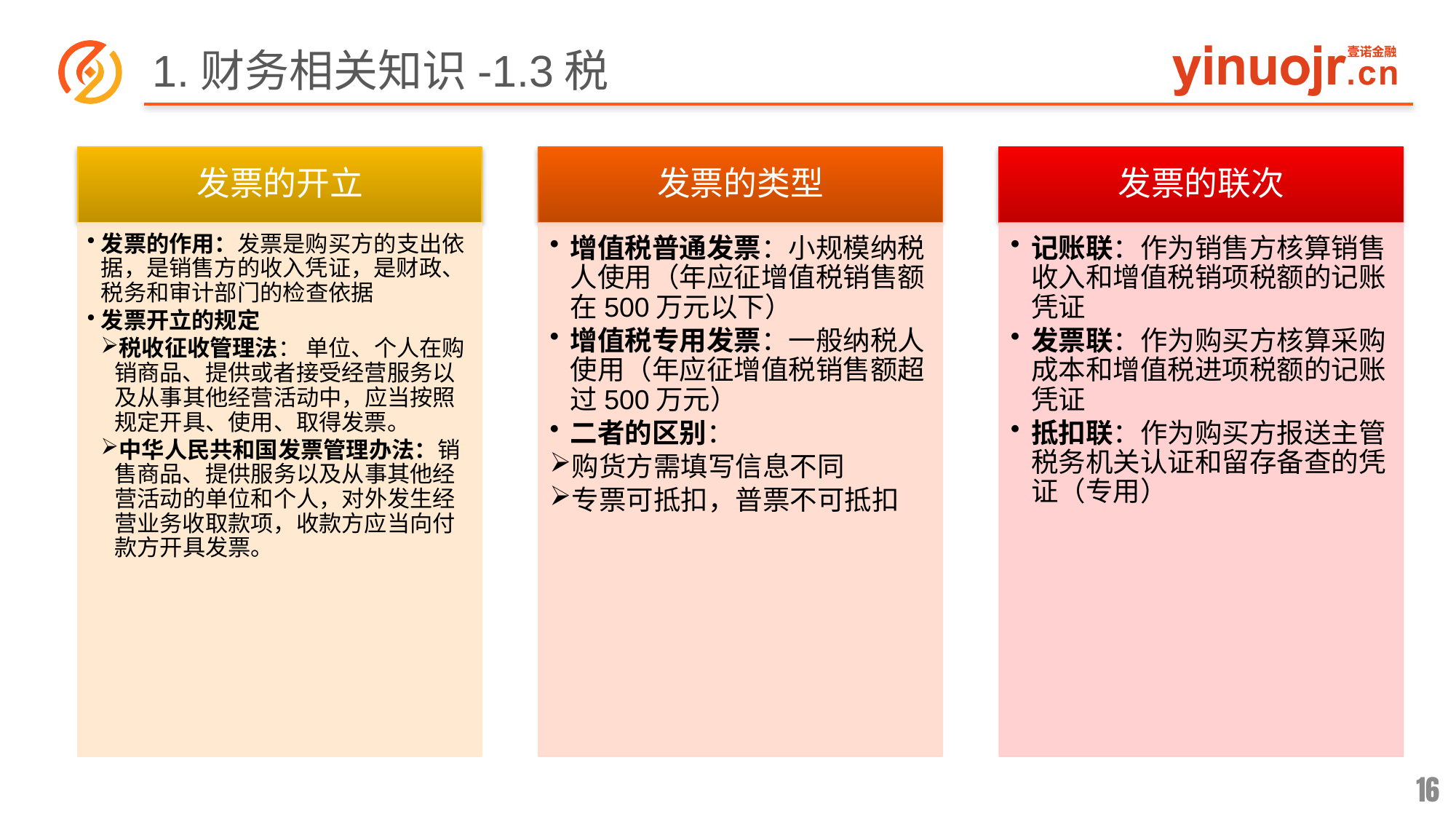

# 1.财务相关知识-1.3税
发票的开立
发票的作用：发票是购买方的支出依据，是销售方的收入凭证，是财政、税务和审计部门的检查依据
发票开立的规定
税收征收管理法： 单位、个人在购销商品、提供或者接受经营服务以及从事其他经营活动中，应当按照规定开具、使用、取得发票。
中华人民共和国发票管理办法：销售商品、提供服务以及从事其他经营活动的单位和个人，对外发生经营业务收取款项，收款方应当向付款方开具发票。

发票的类型
增值税普通发票：小规模纳税人使用（年应征增值税销售额在500万元以下）
增值税专用发票：一般纳税人使用（年应征增值税销售额超过500万元）
二者的区别：
购货方需填写信息不同
专票可抵扣，普票不可抵扣

发票的联次
记账联：作为销售方核算销售收入和增值税销项税额的记账凭证
发票联：作为购买方核算采购成本和增值税进项税额的记账凭证
抵扣联：作为购买方报送主管税务机关认证和留存备查的凭证（专用）
16